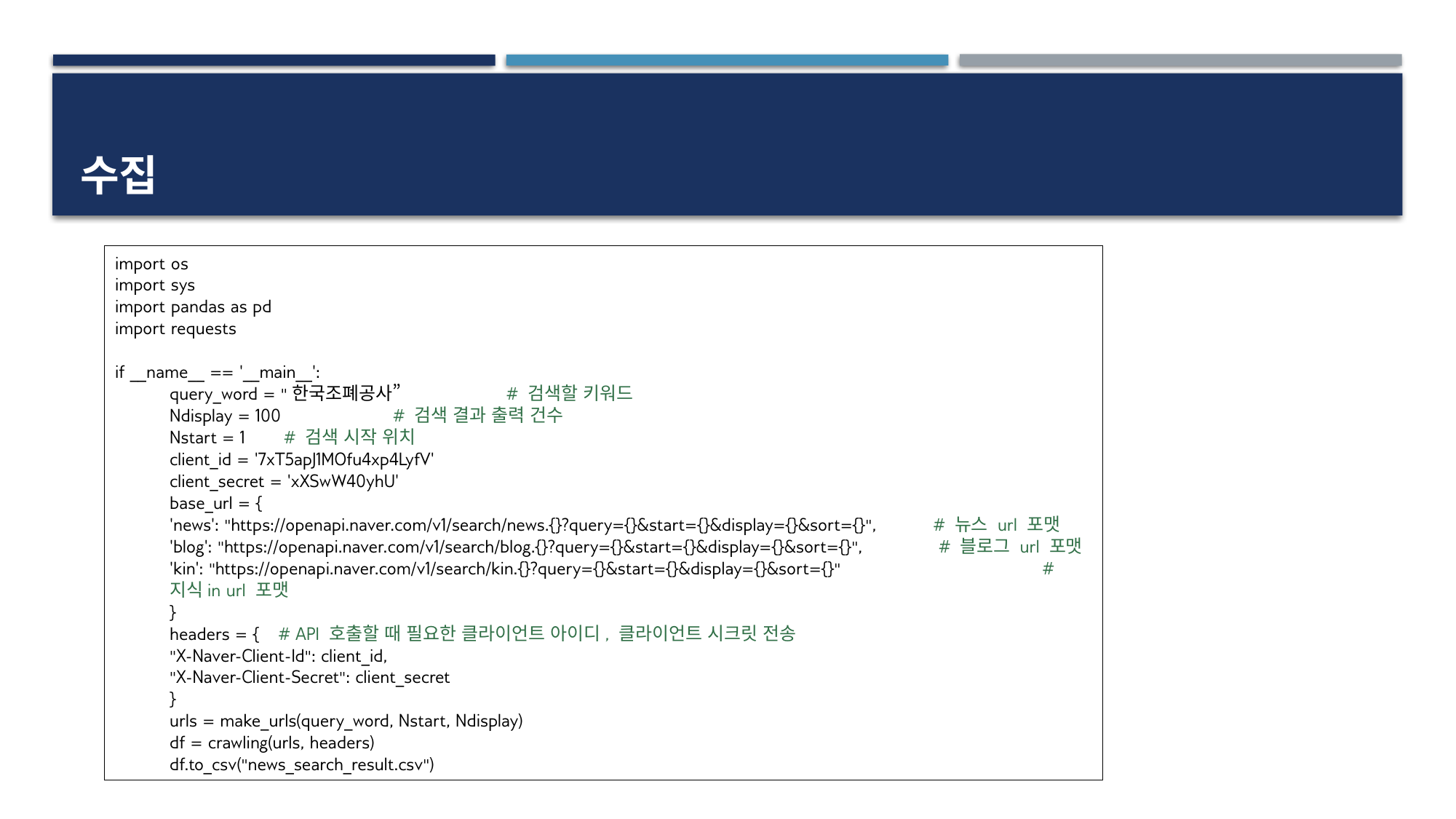

# 수집
import os
import sys
import pandas as pd
import requests
if __name__ == '__main__':
query_word = "한국조폐공사”	 # 검색할 키워드
Ndisplay = 100	 # 검색 결과 출력 건수
Nstart = 1	 # 검색 시작 위치
client_id = '7xT5apJ1MOfu4xp4LyfV'
client_secret = 'xXSwW40yhU'
base_url = {
'news': "https://openapi.naver.com/v1/search/news.{}?query={}&start={}&display={}&sort={}", 	# 뉴스 url 포맷
'blog': "https://openapi.naver.com/v1/search/blog.{}?query={}&start={}&display={}&sort={}",	 # 블로그 url 포맷
'kin': "https://openapi.naver.com/v1/search/kin.{}?query={}&start={}&display={}&sort={}" 		# 지식in url 포맷
}
headers = { 	# API 호출할 때 필요한 클라이언트 아이디, 클라이언트 시크릿 전송
"X-Naver-Client-Id": client_id,
"X-Naver-Client-Secret": client_secret
}
urls = make_urls(query_word, Nstart, Ndisplay)
df = crawling(urls, headers)
df.to_csv("news_search_result.csv")